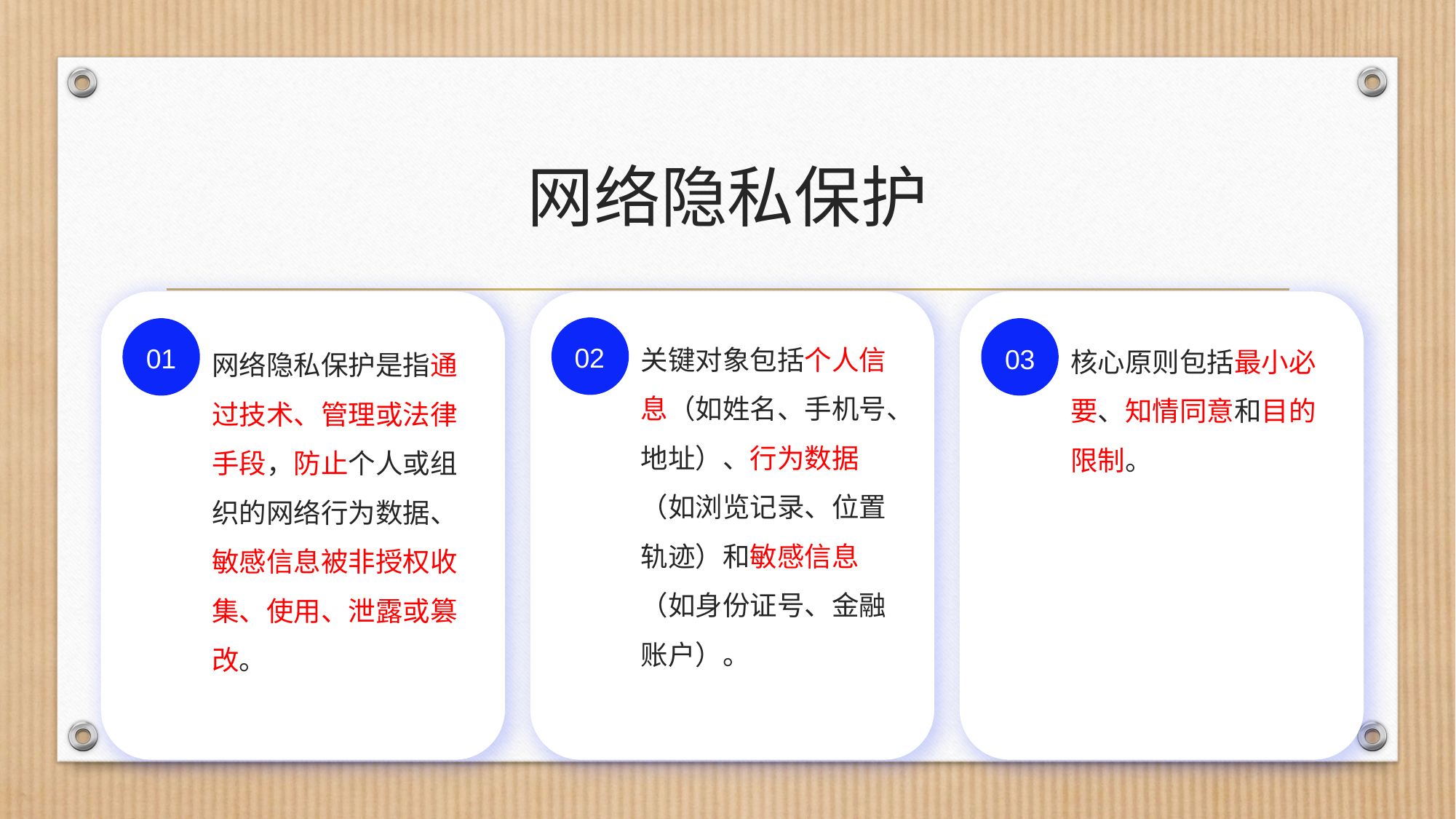

# 网络隐私保护

02

01

03
网络隐私保护是指通过技术、管理或法律手段，防止个人或组织的网络行为数据、敏感信息被非授权收集、使用、泄露或篡改。
关键对象包括个人信息（如姓名、手机号、地址）、行为数据（如浏览记录、位置轨迹）和敏感信息（如身份证号、金融账户）。
核心原则包括最小必要、知情同意和目的限制。